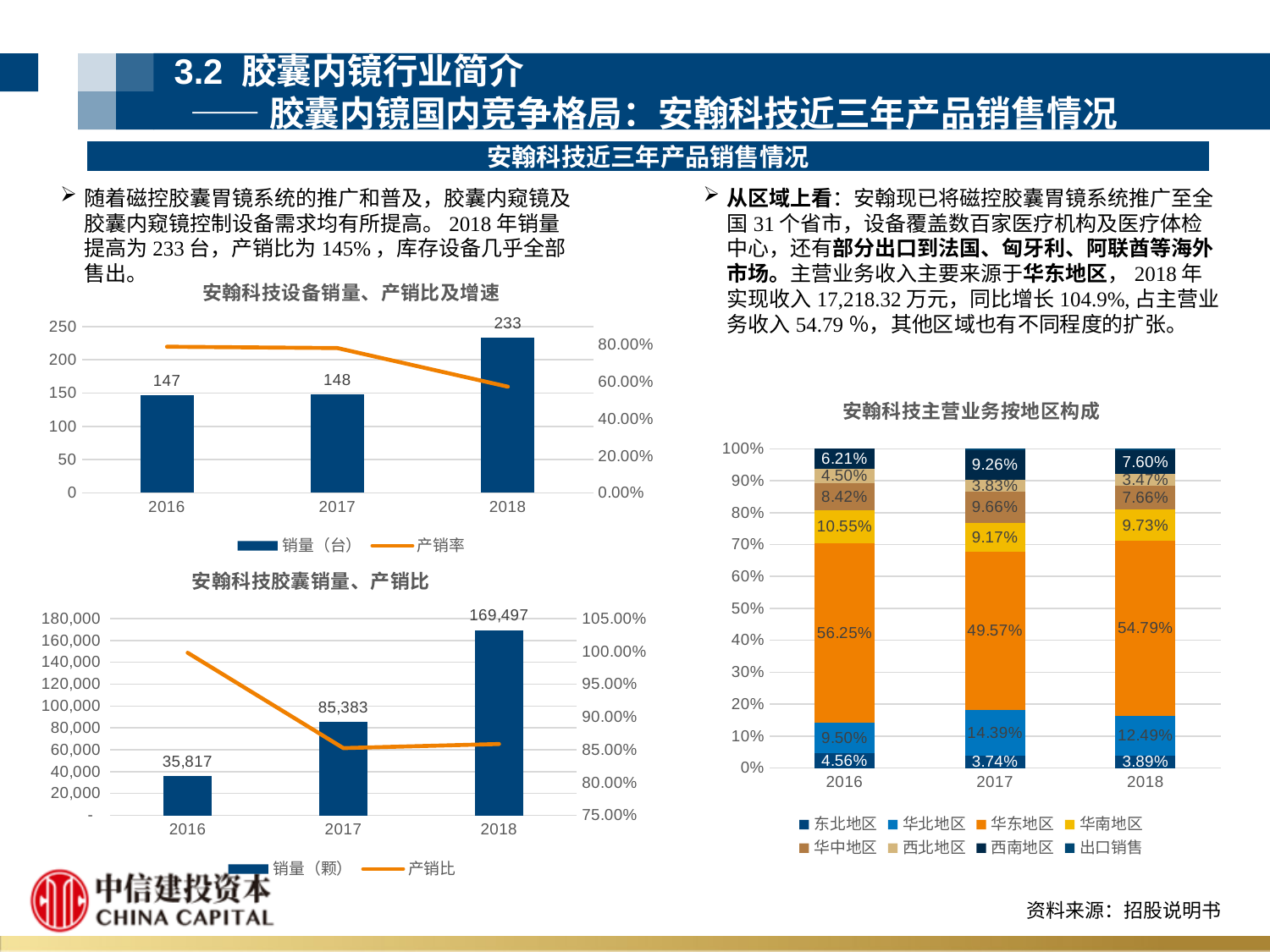

3.2 胶囊内镜行业简介
  ——胶囊内镜国内竞争格局：安翰科技近三年产品销售情况
安翰科技近三年产品销售情况
随着磁控胶囊胃镜系统的推广和普及，胶囊内窥镜及胶囊内窥镜控制设备需求均有所提高。2018年销量提高为233台，产销比为145%，库存设备几乎全部售出。
从区域上看：安翰现已将磁控胶囊胃镜系统推广至全国31个省市，设备覆盖数百家医疗机构及医疗体检中心，还有部分出口到法国、匈牙利、阿联酋等海外市场。主营业务收入主要来源于华东地区，2018年实现收入17,218.32万元，同比增长104.9%,占主营业务收入54.79％，其他区域也有不同程度的扩张。

### Chart: 安翰科技设备销量、产销比及增速

| Category | 销量（台） | 产销率 |
|---|---|---|
| 2016 | 147.0 | 0.7903 |
| 2017 | 148.0 | 0.7831 |
| 2018 | 233.0 | 0.5743 |

### Chart: 安翰科技主营业务按地区构成

| Category | 东北地区 | 华北地区 | 华东地区 | 华南地区 | 华中地区 | 西北地区 | 西南地区 | 出口销售 |
|---|---|---|---|---|---|---|---|---|
| 2016 | 0.0456 | 0.095 | 0.5625 | 0.1055 | 0.0842 | 0.045 | 0.0621 | 9.999999999987796e-05 |
| 2017 | 0.0374 | 0.1439 | 0.4957 | 0.0917 | 0.0966 | 0.0383 | 0.0926 | 0.0037999999999999146 |
| 2018 | 0.0389 | 0.1249 | 0.5479 | 0.0973 | 0.0766 | 0.0347 | 0.076 | 0.0037000000000001476 |

### Chart: 安翰科技胶囊销量、产销比

| Category | 销量（颗） | 产销比 |
|---|---|---|
| 2016 | 35817.0 | 0.9979 |
| 2017 | 85383.0 | 0.8525 |
| 2018 | 169497.0 | 0.8587 |
资料来源：招股说明书